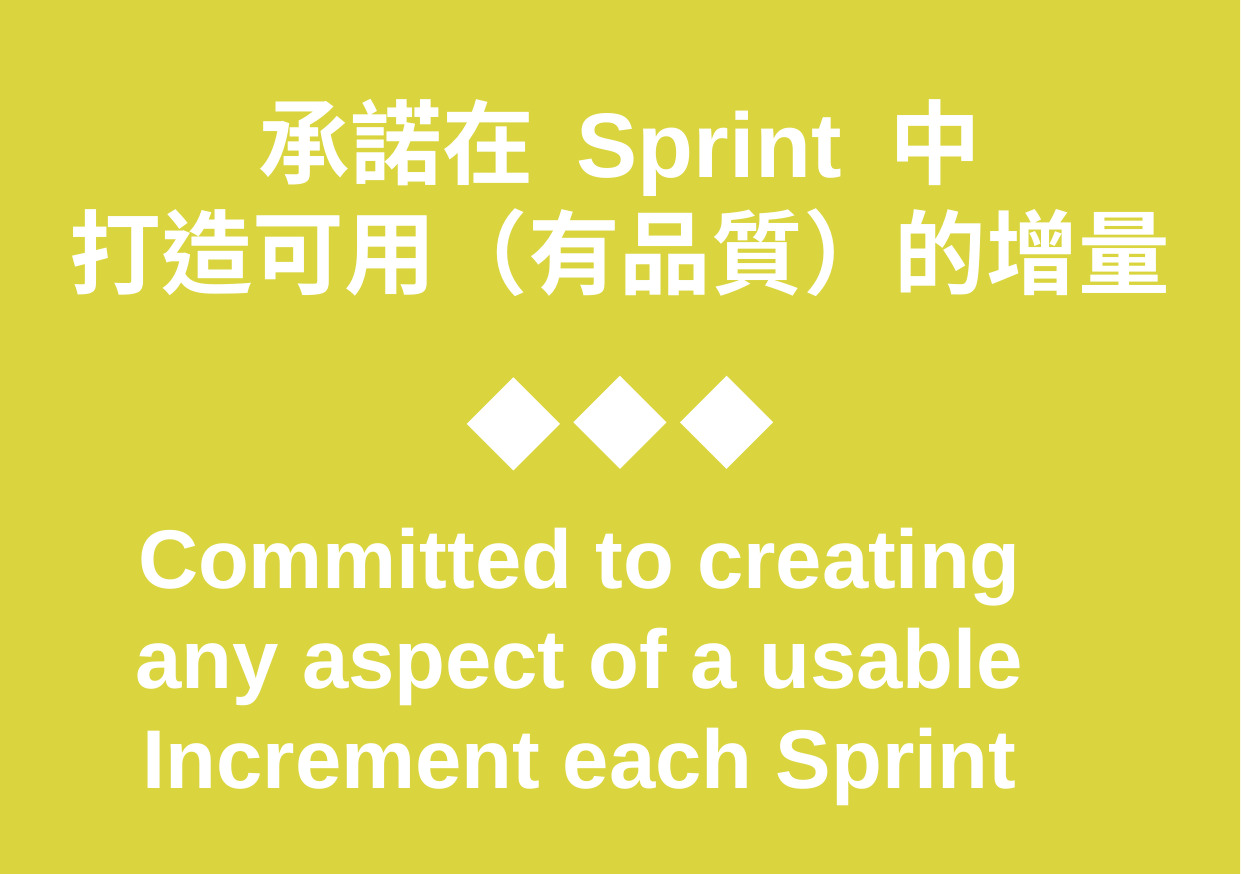

承諾在 Sprint 中
打造可用（有品質）的增量

Committed to creating any aspect of a usable Increment each Sprint